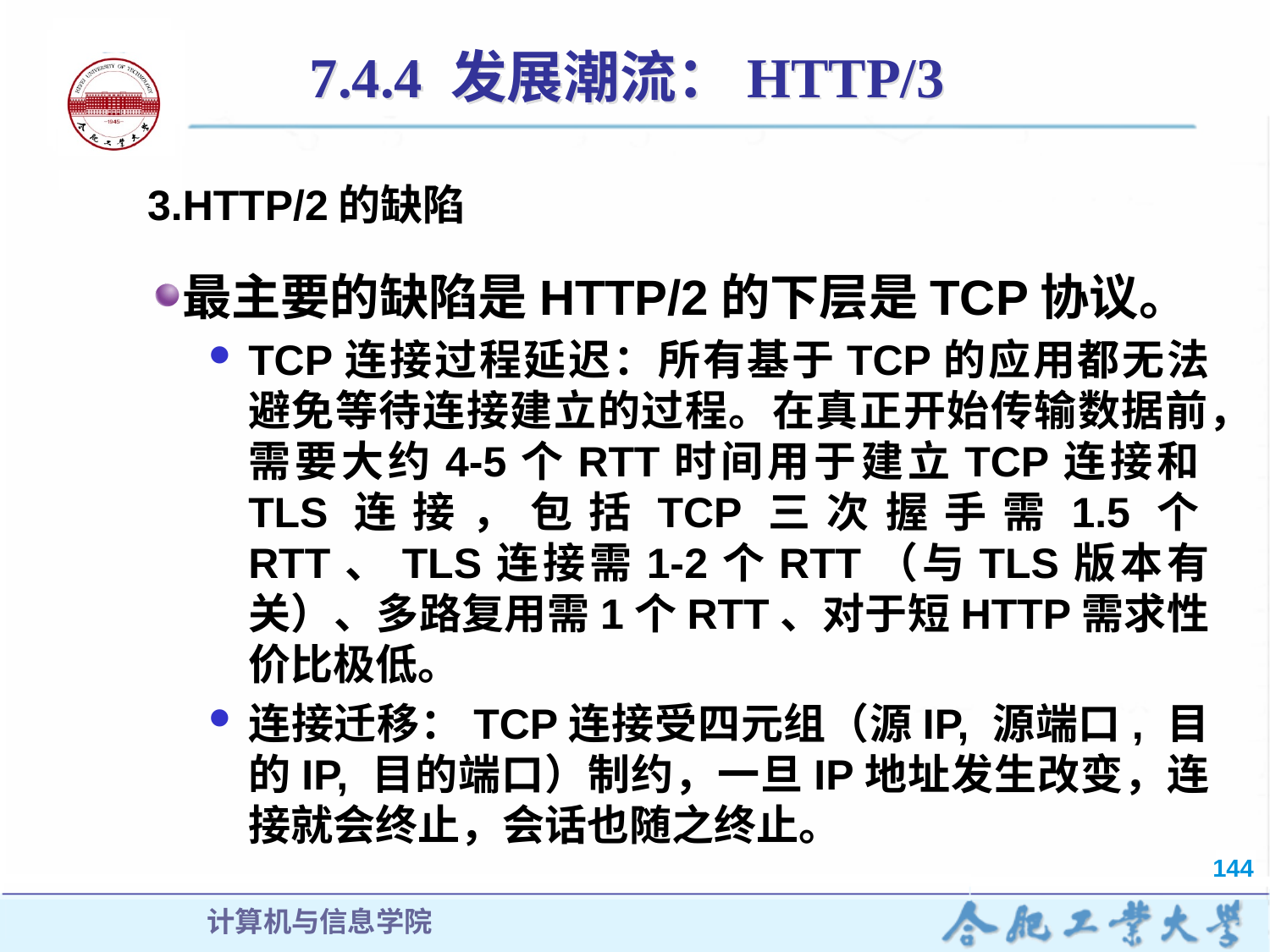

7.4.4 发展潮流：HTTP/3
3.HTTP/2的缺陷
最主要的缺陷是HTTP/2的下层是TCP协议。
TCP连接过程延迟：所有基于TCP的应用都无法避免等待连接建立的过程。在真正开始传输数据前，需要大约4-5个RTT时间用于建立TCP连接和TLS连接，包括TCP三次握手需1.5个RTT、TLS连接需1-2个RTT（与TLS版本有关）、多路复用需1个RTT、对于短HTTP需求性价比极低。
连接迁移：TCP连接受四元组（源IP, 源端口, 目的IP, 目的端口）制约，一旦IP地址发生改变，连接就会终止，会话也随之终止。